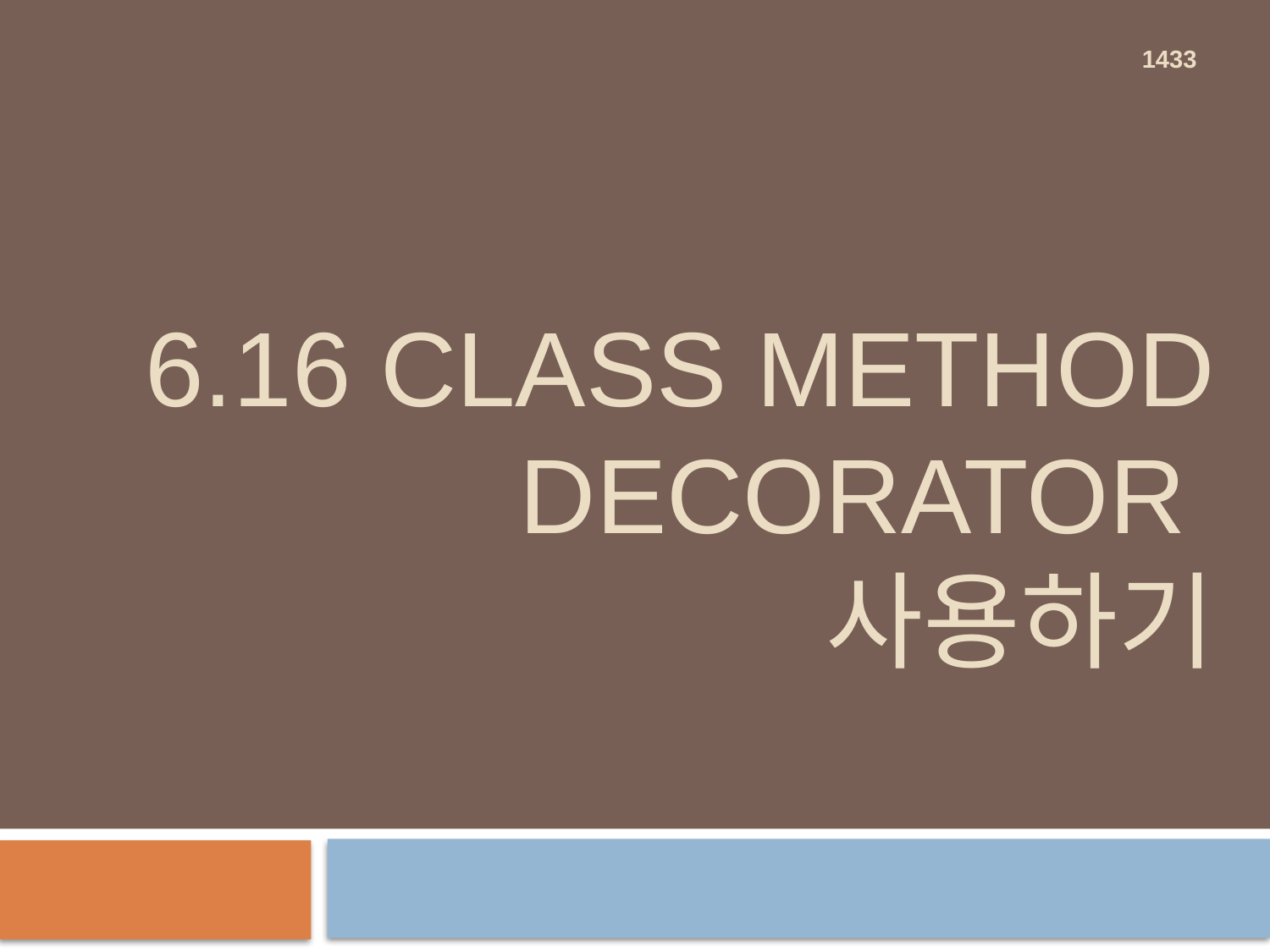

1433
# 6.16 class method decorator 사용하기